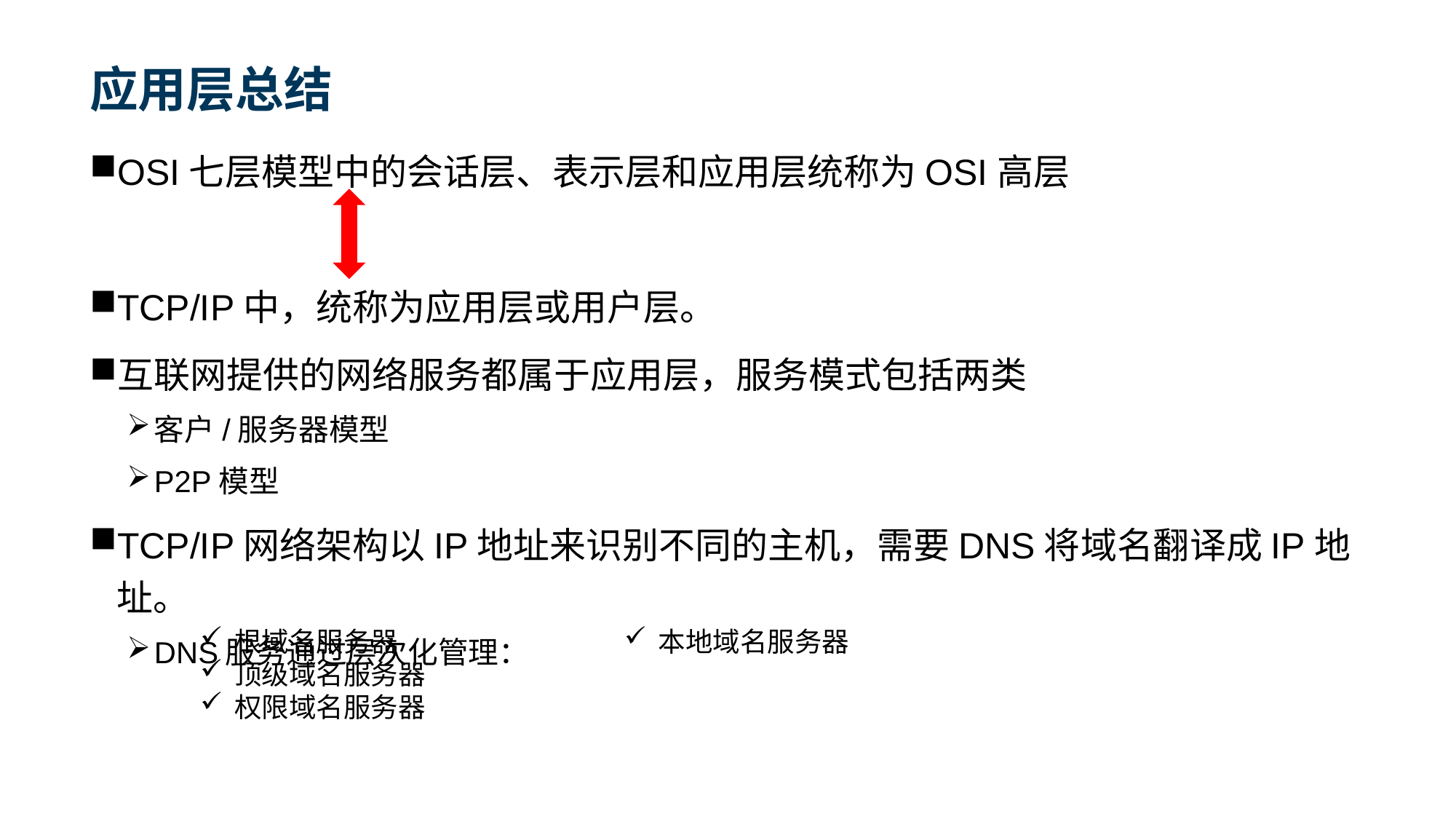

# 应用层总结
OSI七层模型中的会话层、表示层和应用层统称为OSI高层

TCP/IP中，统称为应用层或用户层。
互联网提供的网络服务都属于应用层，服务模式包括两类
客户/服务器模型
P2P模型
TCP/IP网络架构以IP地址来识别不同的主机，需要DNS将域名翻译成IP地址。
DNS服务通过层次化管理：

根域名服务器
顶级域名服务器
权限域名服务器
本地域名服务器